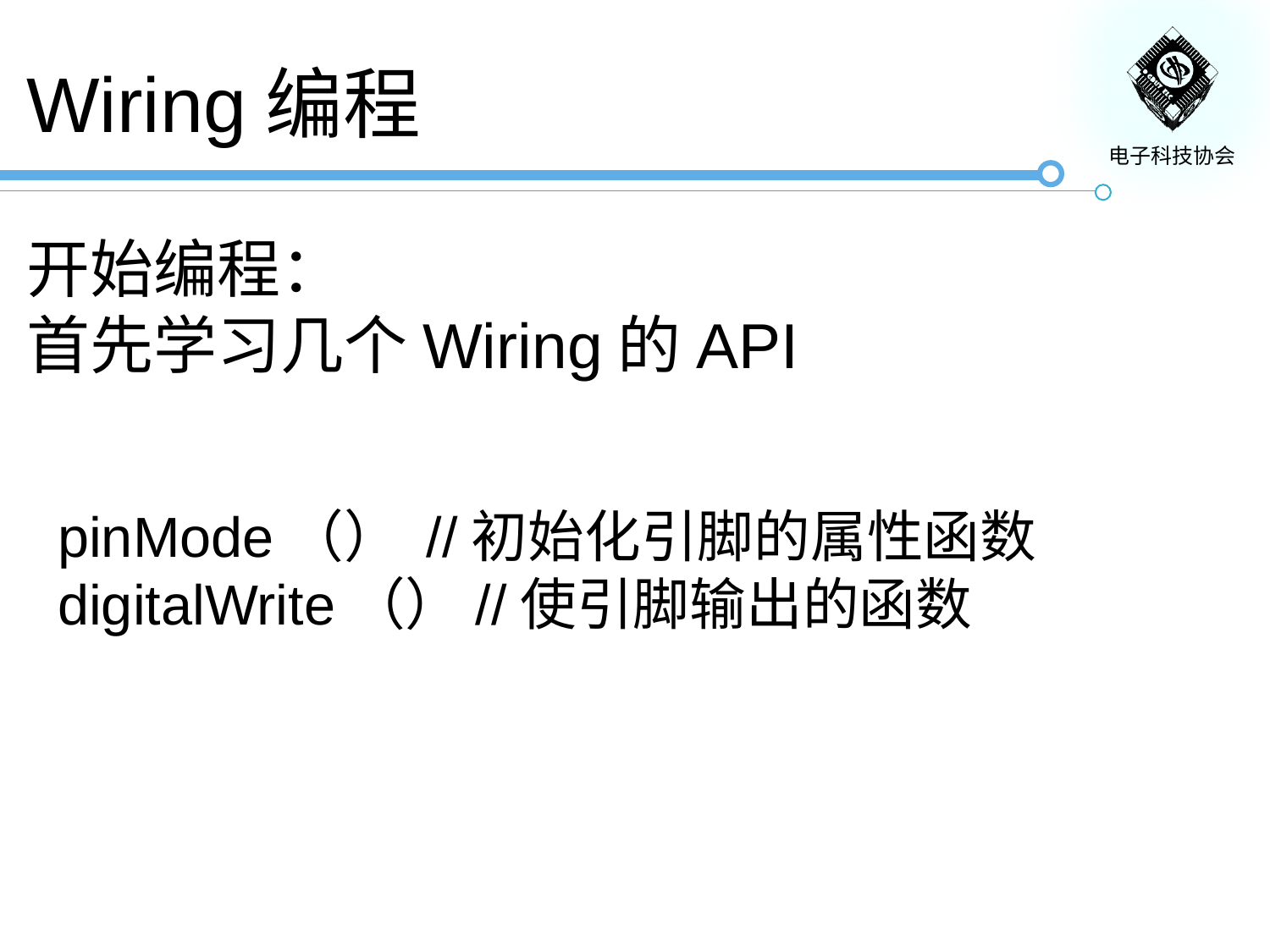

# Wiring编程
开始编程：
首先学习几个Wiring的API

pinMode（） //初始化引脚的属性函数
digitalWrite（）//使引脚输出的函数